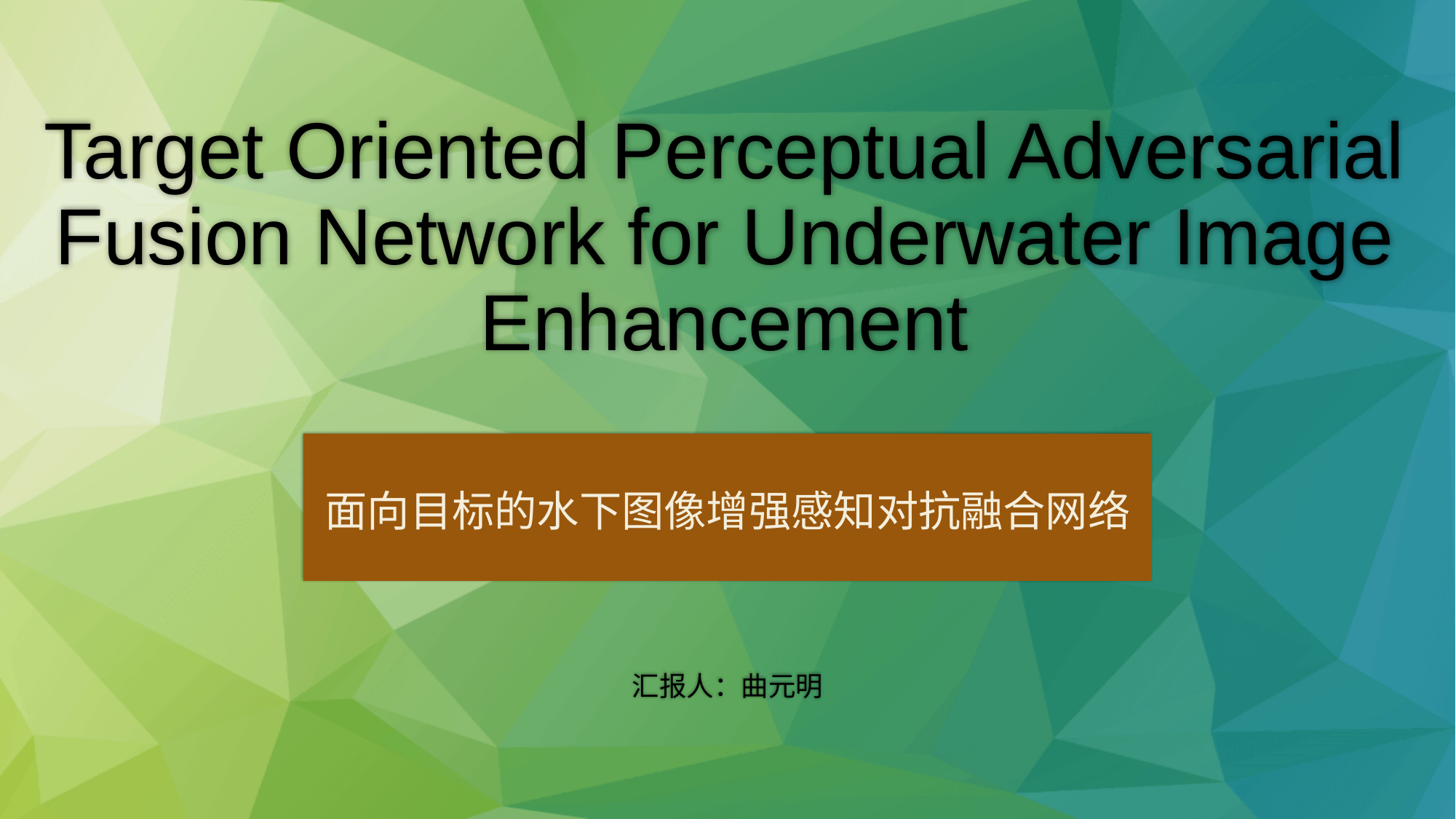

# Target Oriented Perceptual Adversarial Fusion Network for Underwater Image Enhancement
面向目标的水下图像增强感知对抗融合网络
汇报人：曲元明